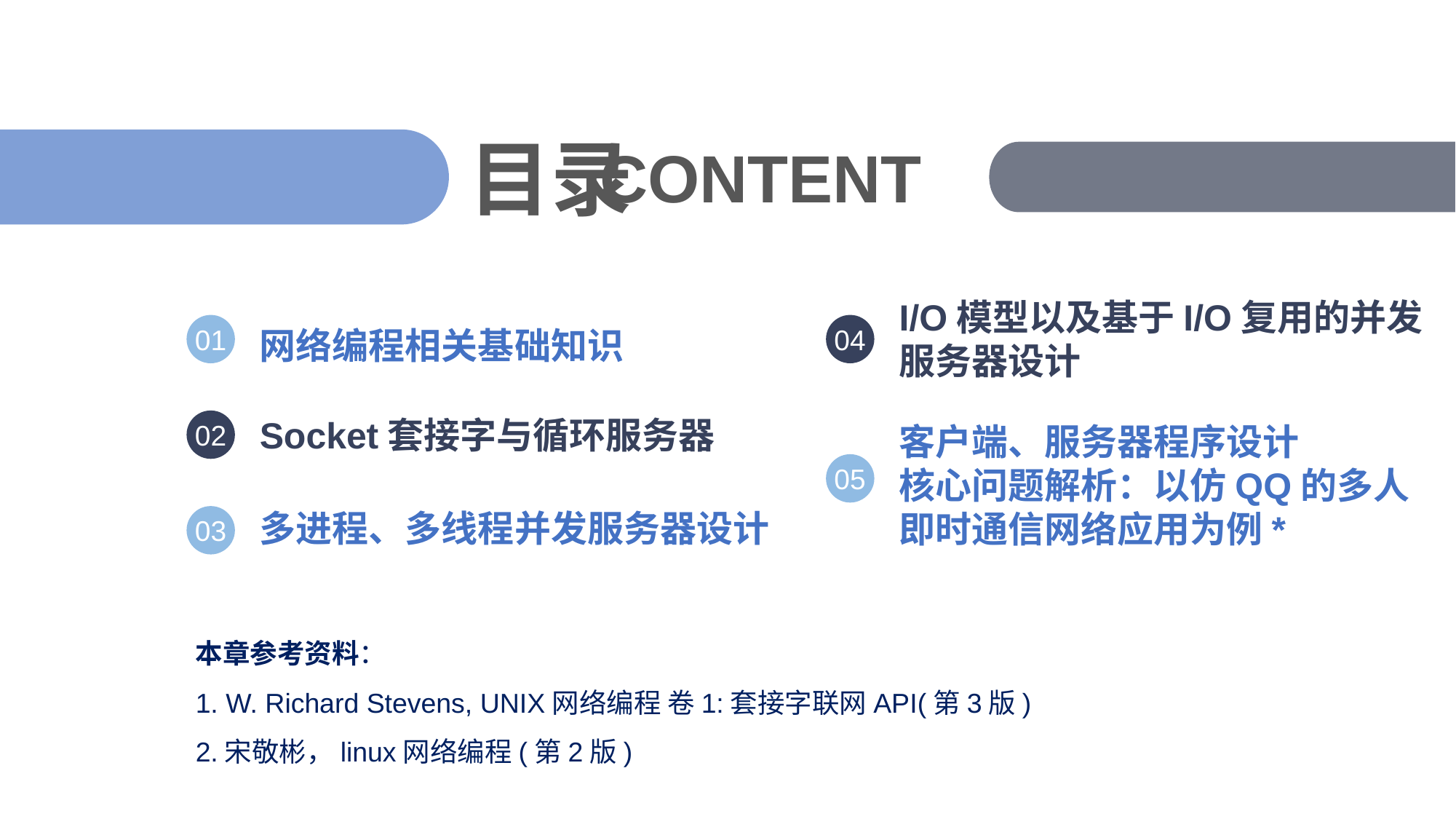

01
网络编程相关基础知识
04
I/O模型以及基于I/O复用的并发
服务器设计
02
Socket套接字与循环服务器
05
客户端、服务器程序设计
核心问题解析：以仿QQ的多人
即时通信网络应用为例*
03
多进程、多线程并发服务器设计
本章参考资料：
1. W. Richard Stevens, UNIX网络编程 卷1:套接字联网API(第3版)
2.宋敬彬，linux网络编程(第2版)